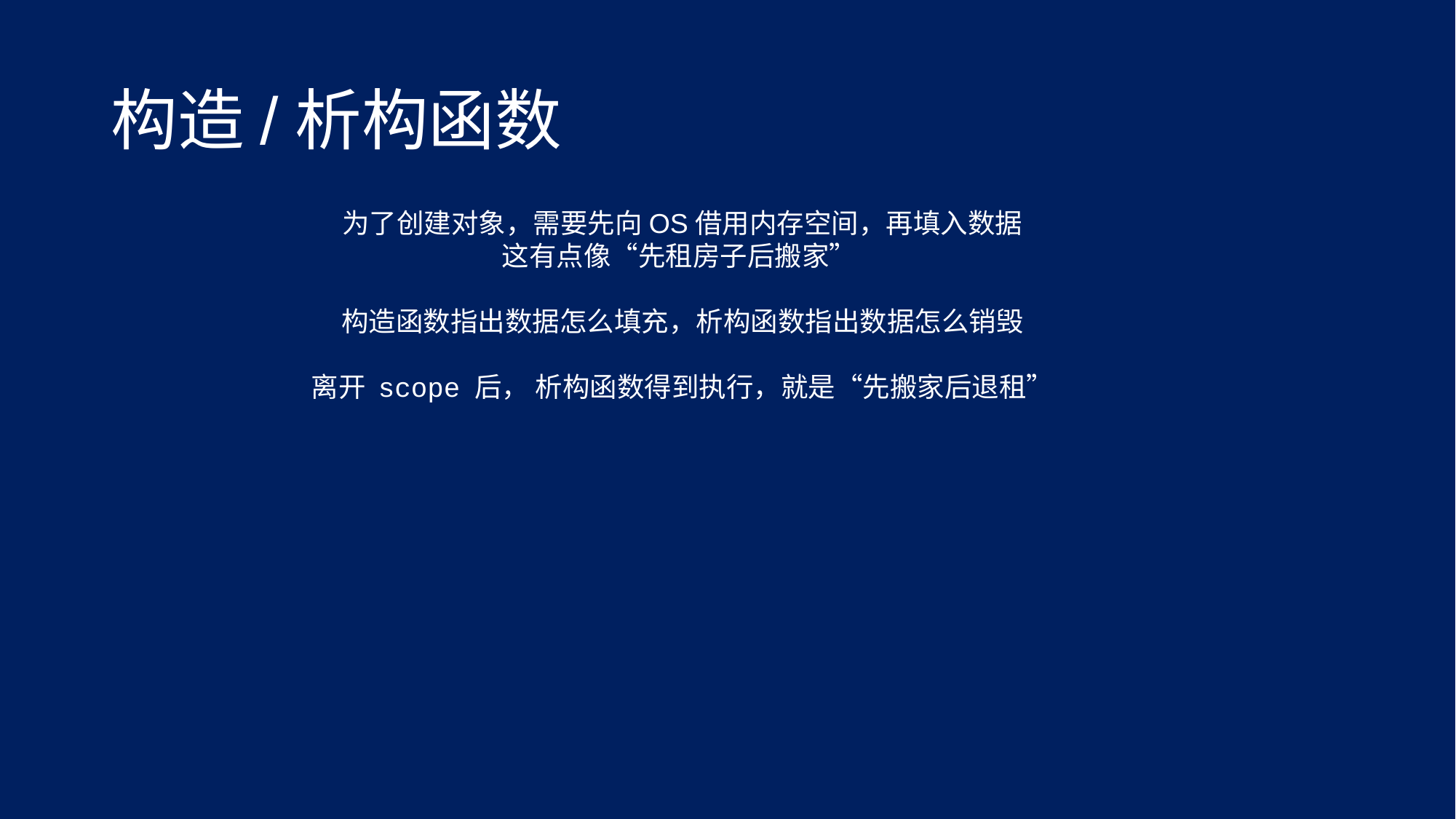

# 构造/析构函数
为了创建对象，需要先向OS借用内存空间，再填入数据
这有点像“先租房子后搬家”

构造函数指出数据怎么填充，析构函数指出数据怎么销毁

离开 scope 后， 析构函数得到执行，就是“先搬家后退租”